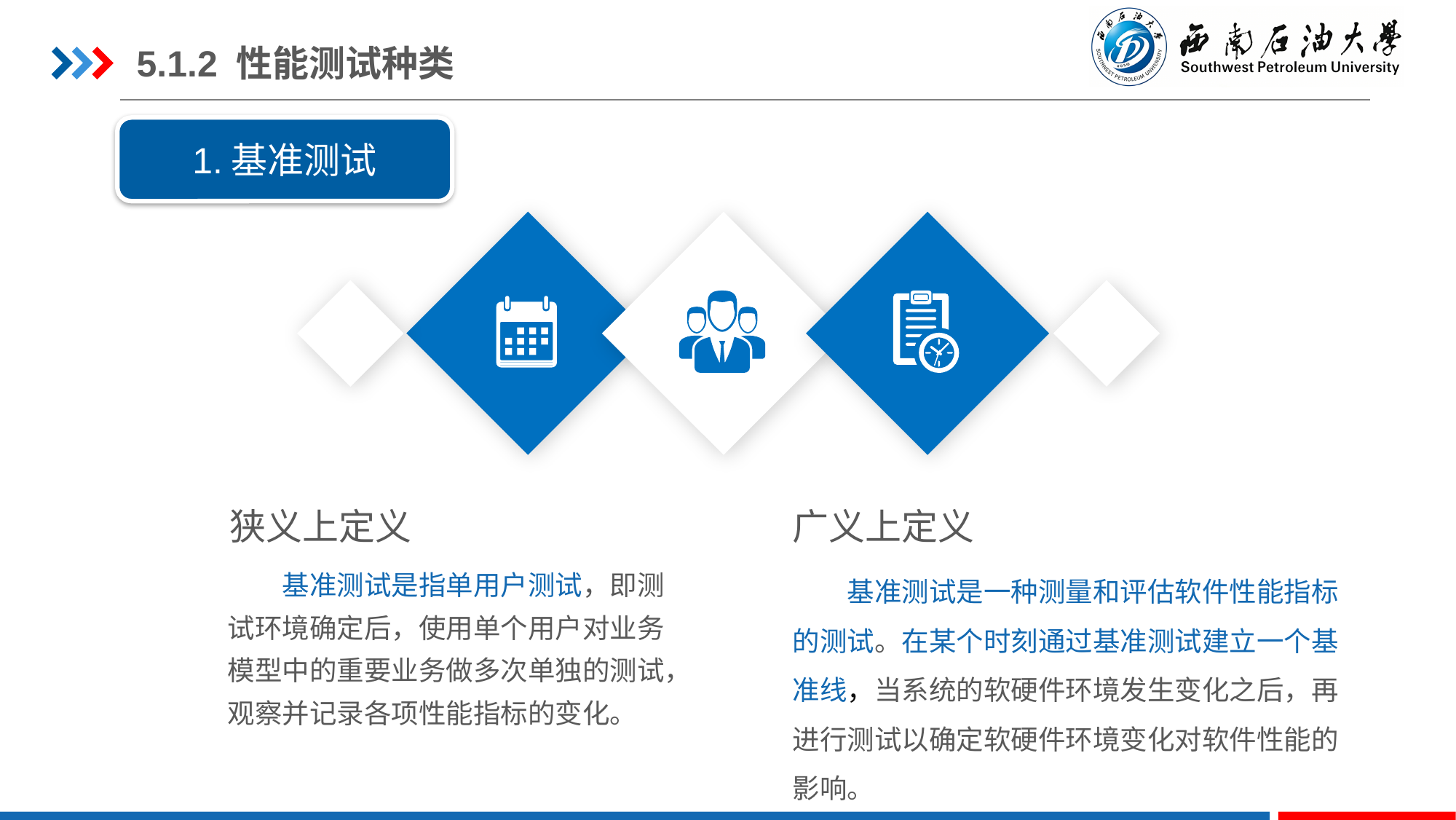

5.1.2 性能测试种类
1.基准测试

狭义上定义
广义上定义
基准测试是指单用户测试，即测试环境确定后，使用单个用户对业务模型中的重要业务做多次单独的测试，观察并记录各项性能指标的变化。
基准测试是一种测量和评估软件性能指标的测试。在某个时刻通过基准测试建立一个基准线，当系统的软硬件环境发生变化之后，再进行测试以确定软硬件环境变化对软件性能的影响。